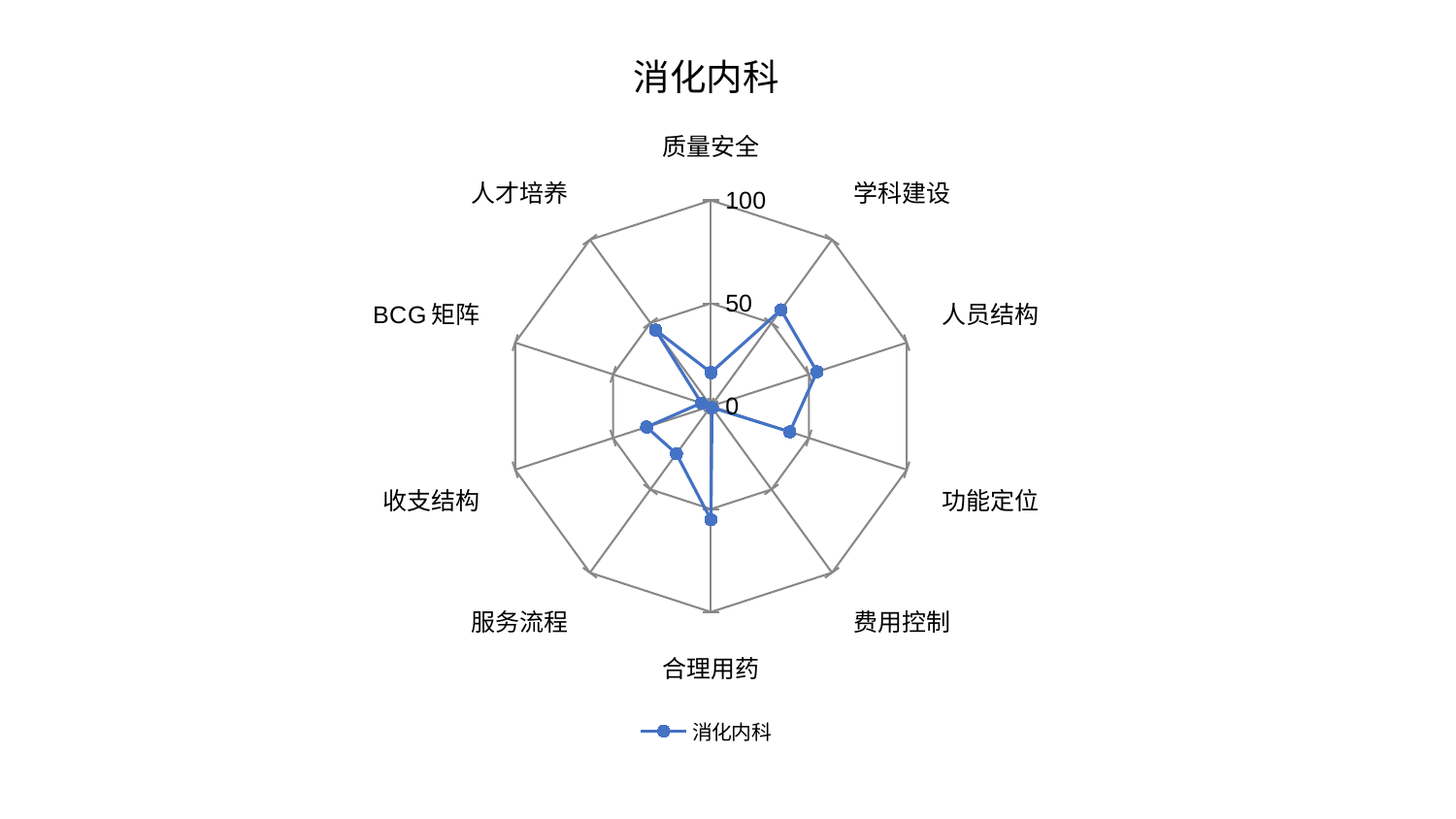

### Chart: 消化内科

| Category | 消化内科 |
|---|---|
| 质量安全 | 16.343340773748373 |
| 学科建设 | 57.89177094335568 |
| 人员结构 | 54.15362271926385 |
| 功能定位 | 40.299885423023696 |
| 费用控制 | 0.8801096575698257 |
| 合理用药 | 55.21313928971283 |
| 服务流程 | 28.59230051420375 |
| 收支结构 | 32.89360865925496 |
| BCG矩阵 | 4.9271257965424855 |
| 人才培养 | 45.768766168518944 |
130